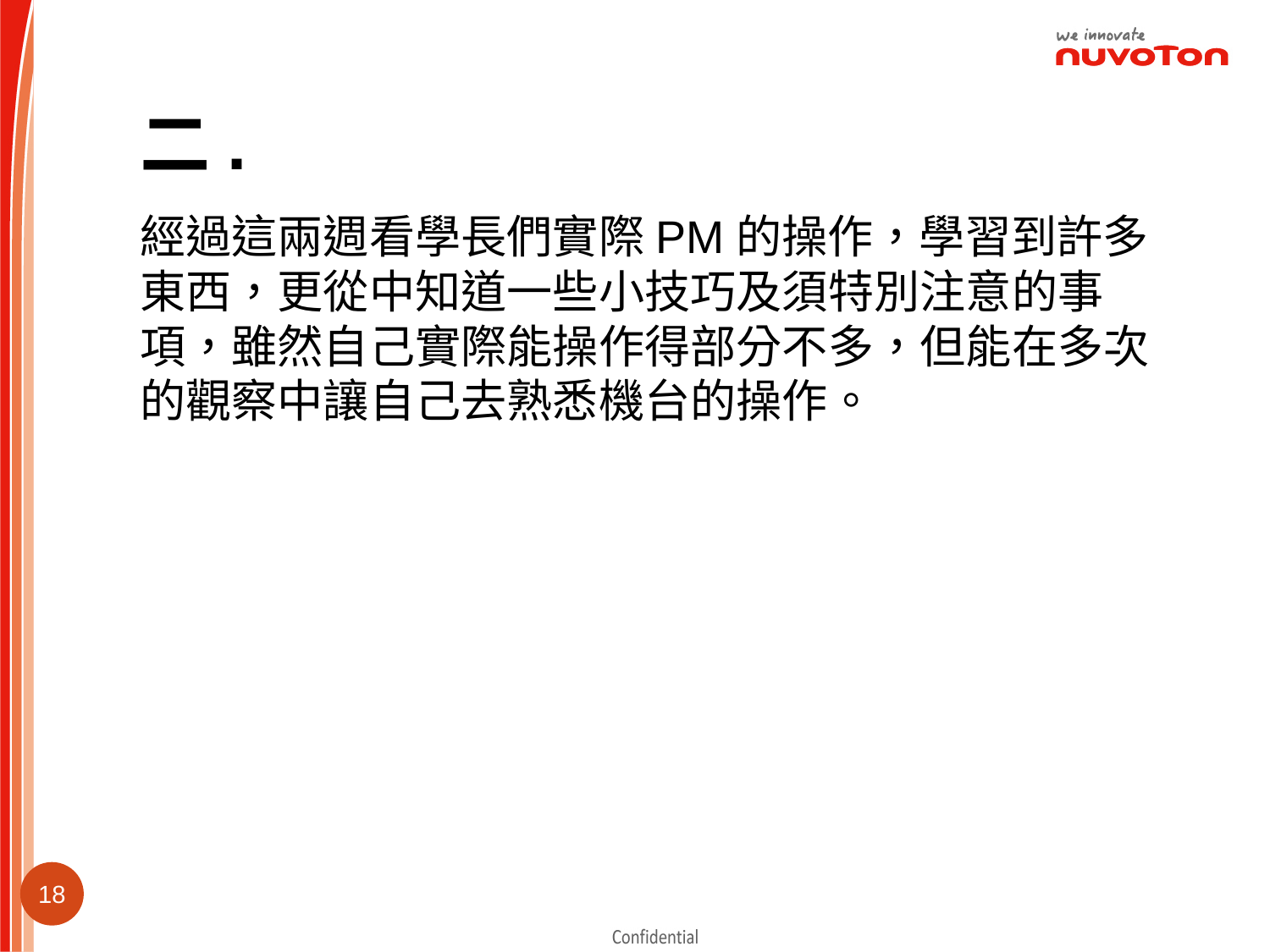

# 二.
經過這兩週看學長們實際PM的操作，學習到許多東西，更從中知道一些小技巧及須特別注意的事項，雖然自己實際能操作得部分不多，但能在多次的觀察中讓自己去熟悉機台的操作。

18